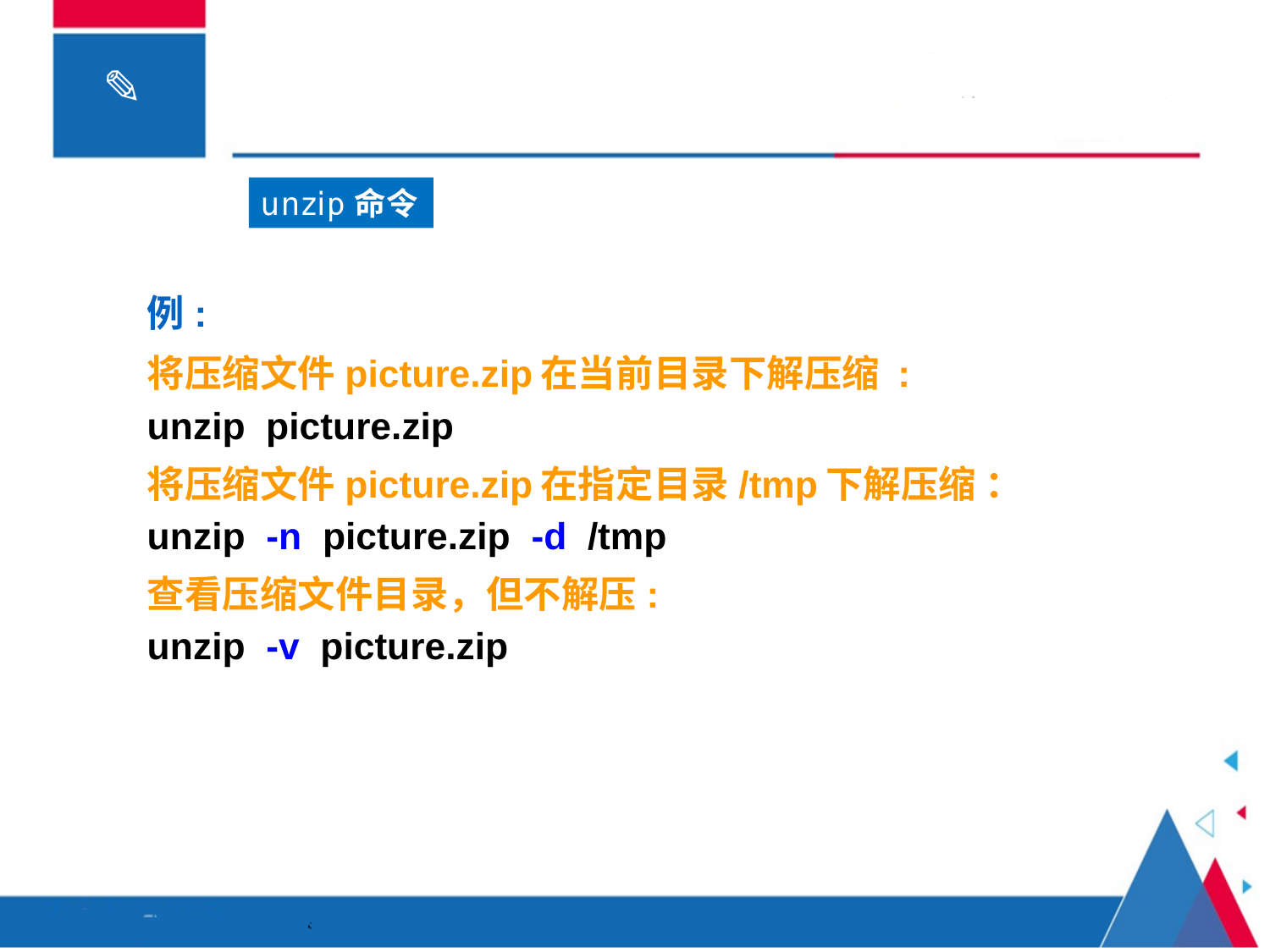

unzip命令
例:
将压缩文件picture.zip在当前目录下解压缩 :
unzip  picture.zip
将压缩文件picture.zip在指定目录/tmp下解压缩 ：
unzip  -n  picture.zip  -d  /tmp
查看压缩文件目录，但不解压:
unzip  -v  picture.zip